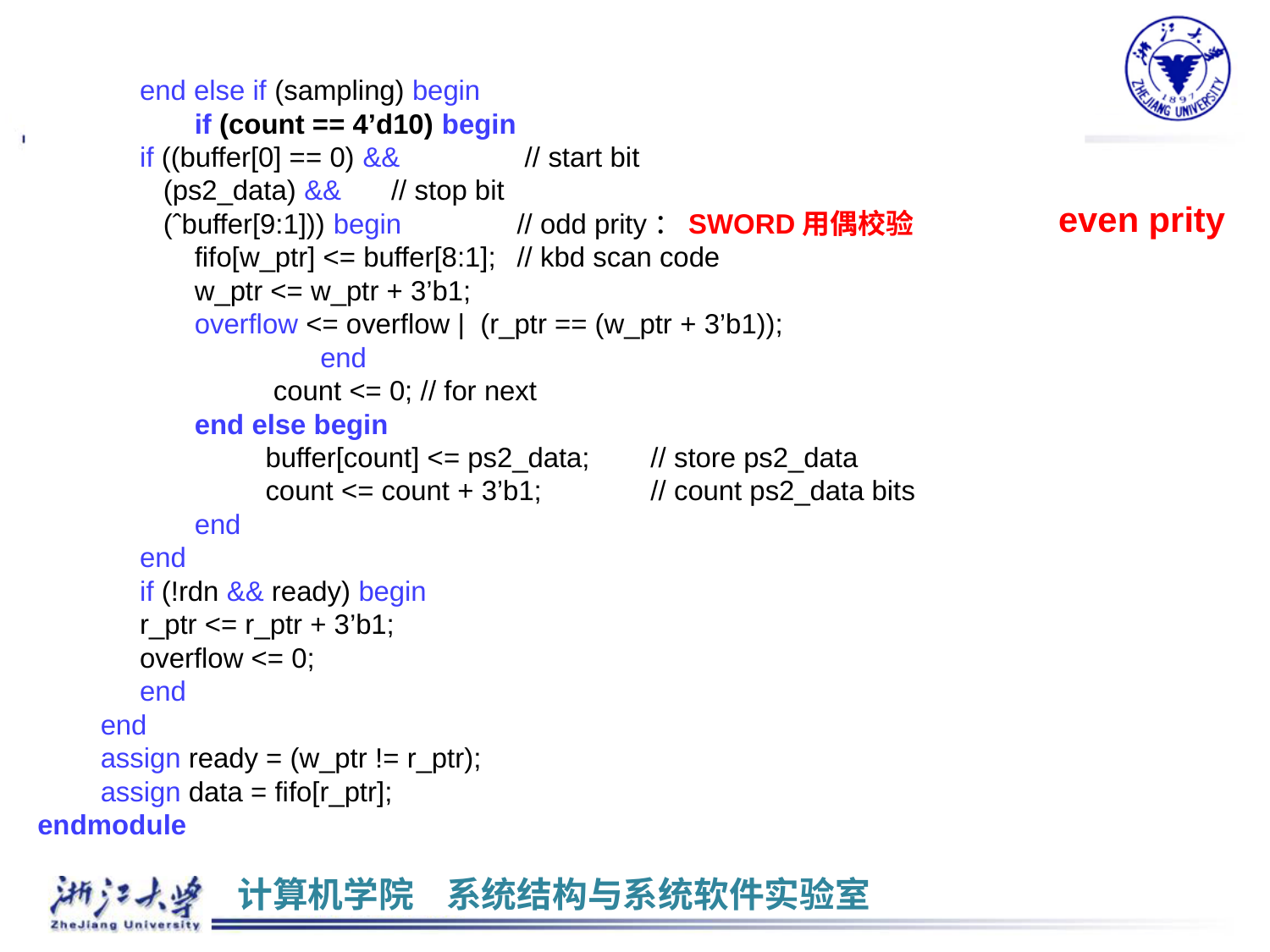

end else if (sampling) begin
		       if (count == 4’d10) begin
			if ((buffer[0] == 0) &&	 // start bit
			   (ps2_data) && 		// stop bit
			   (ˆbuffer[9:1])) begin 	// odd prity：SWORD用偶校验
			       fifo[w_ptr] <= buffer[8:1]; 	// kbd scan code
			       w_ptr <= w_ptr + 3’b1;
			       overflow <= overflow |  (r_ptr == (w_ptr + 3’b1));
		       	       end
		      	 count <= 0; // for next
		       end else begin
		       	buffer[count] <= ps2_data;	 // store ps2_data
		       	count <= count + 3’b1;	 // count ps2_data bits
		       end
	end
	if (!rdn && ready) begin
		r_ptr <= r_ptr + 3’b1;
		overflow <= 0;
	end
end
assign ready = (w_ptr != r_ptr);
assign data = fifo[r_ptr];
endmodule
even prity